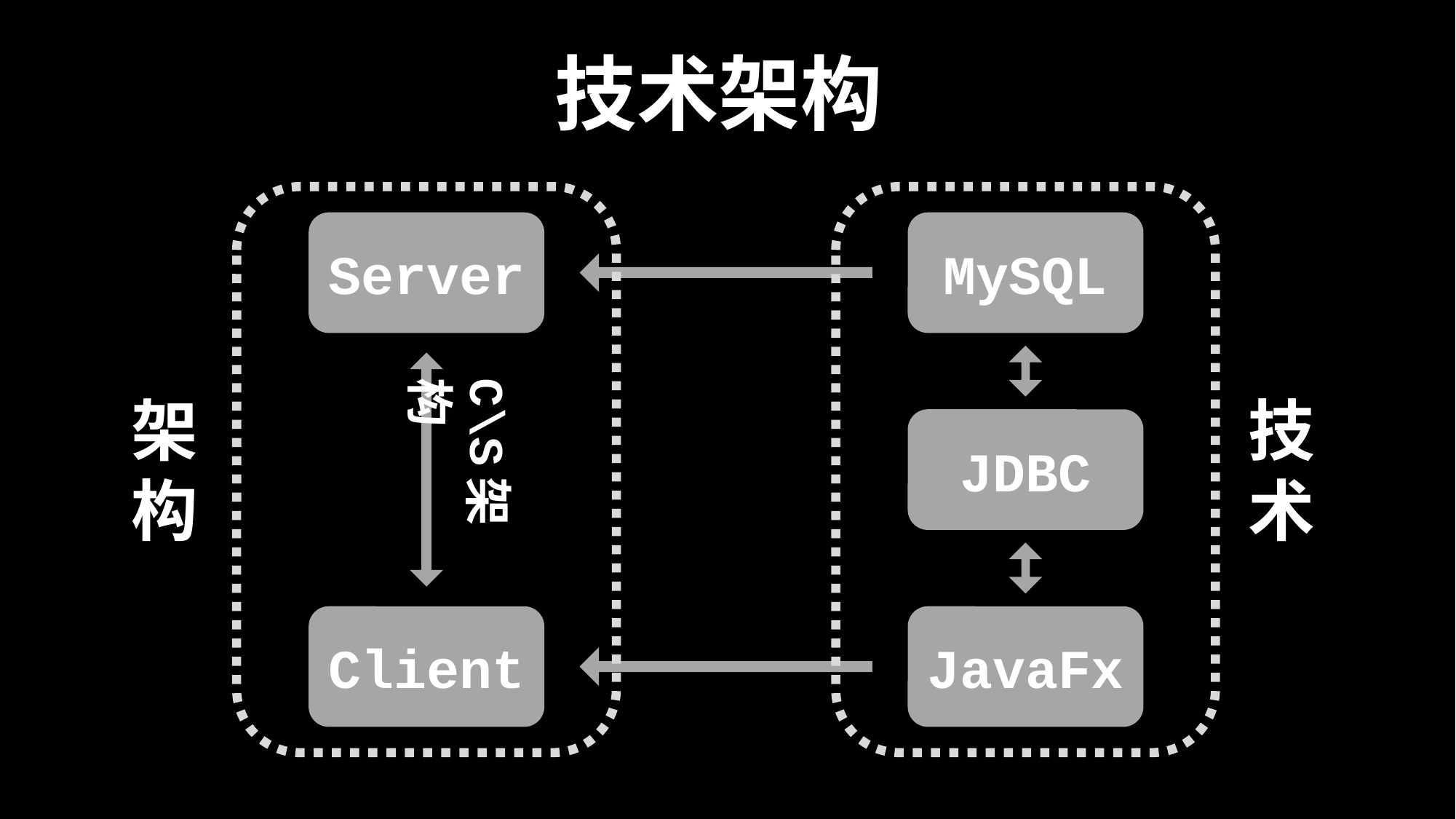

技术架构

Server
MySQL

C\S架构
架
构
技
术
JDBC

Client
JavaFx